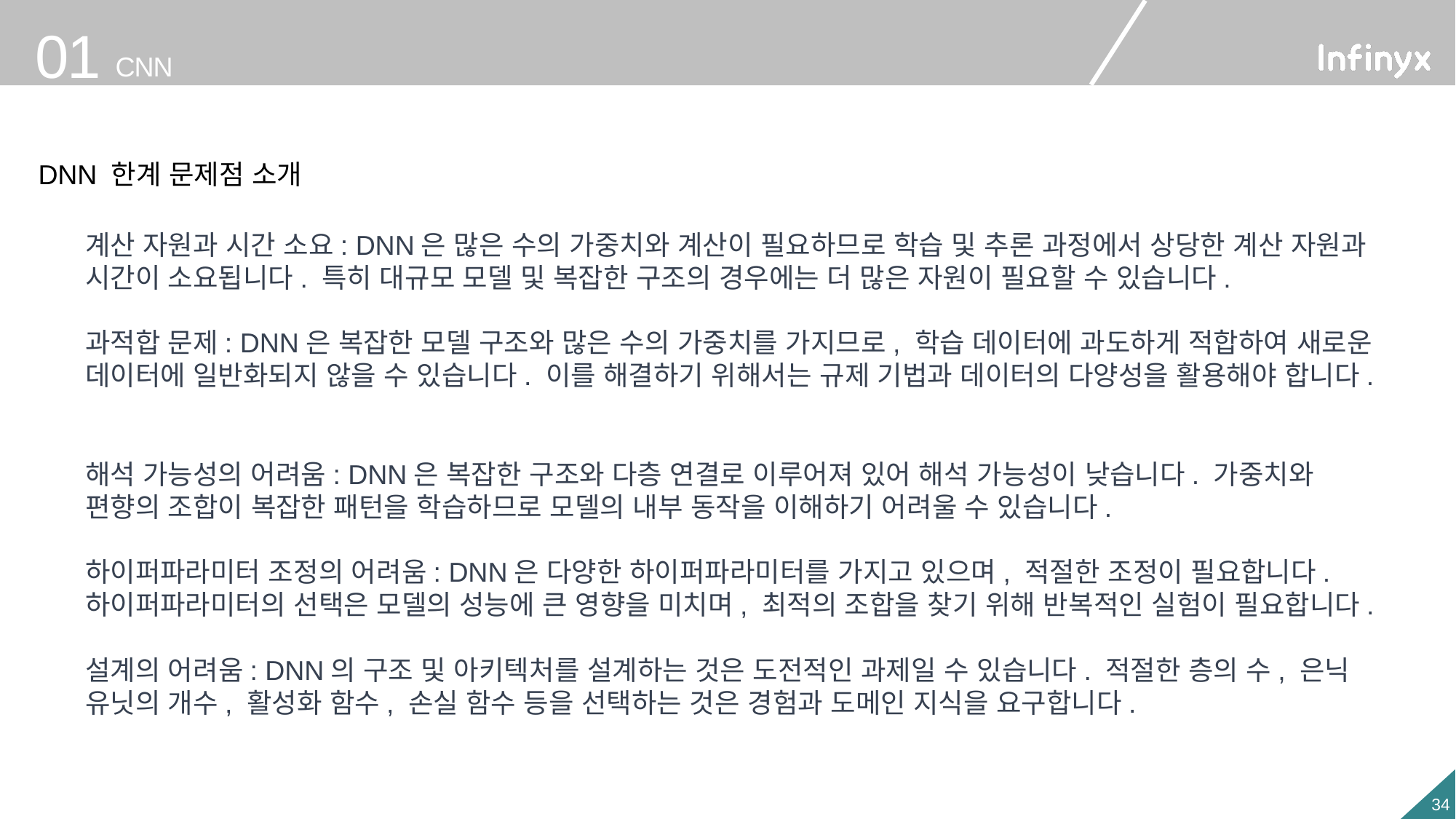

DNN 한계 문제점 소개
계산 자원과 시간 소요: DNN은 많은 수의 가중치와 계산이 필요하므로 학습 및 추론 과정에서 상당한 계산 자원과 시간이 소요됩니다. 특히 대규모 모델 및 복잡한 구조의 경우에는 더 많은 자원이 필요할 수 있습니다.
과적합 문제: DNN은 복잡한 모델 구조와 많은 수의 가중치를 가지므로, 학습 데이터에 과도하게 적합하여 새로운 데이터에 일반화되지 않을 수 있습니다. 이를 해결하기 위해서는 규제 기법과 데이터의 다양성을 활용해야 합니다.
해석 가능성의 어려움: DNN은 복잡한 구조와 다층 연결로 이루어져 있어 해석 가능성이 낮습니다. 가중치와 편향의 조합이 복잡한 패턴을 학습하므로 모델의 내부 동작을 이해하기 어려울 수 있습니다.
하이퍼파라미터 조정의 어려움: DNN은 다양한 하이퍼파라미터를 가지고 있으며, 적절한 조정이 필요합니다. 하이퍼파라미터의 선택은 모델의 성능에 큰 영향을 미치며, 최적의 조합을 찾기 위해 반복적인 실험이 필요합니다.
설계의 어려움: DNN의 구조 및 아키텍처를 설계하는 것은 도전적인 과제일 수 있습니다. 적절한 층의 수, 은닉 유닛의 개수, 활성화 함수, 손실 함수 등을 선택하는 것은 경험과 도메인 지식을 요구합니다.